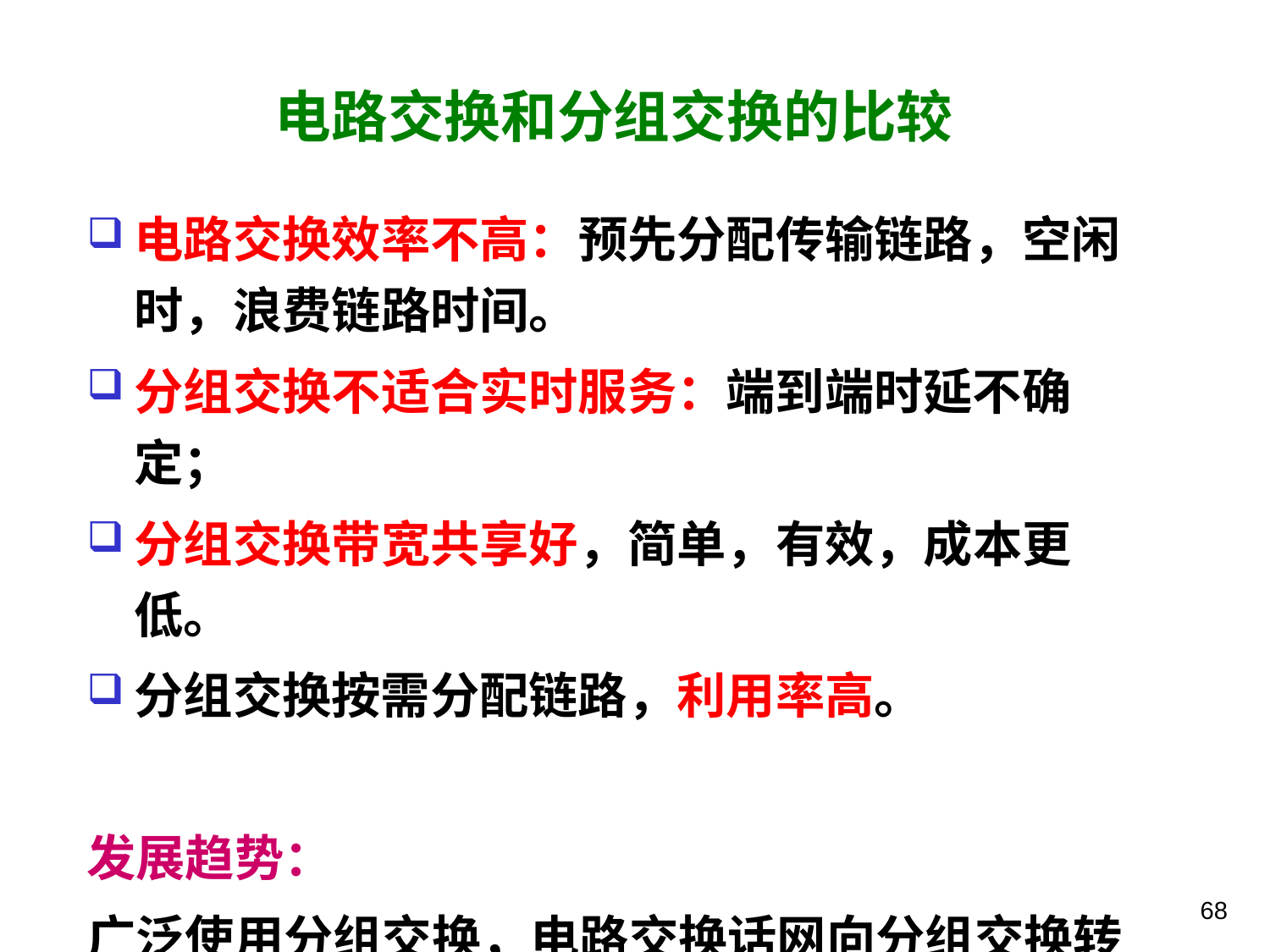

# 电路交换和分组交换的比较
电路交换效率不高：预先分配传输链路，空闲时，浪费链路时间。
分组交换不适合实时服务：端到端时延不确定；
分组交换带宽共享好，简单，有效，成本更低。
分组交换按需分配链路，利用率高。

发展趋势：
广泛使用分组交换，电路交换话网向分组交换转变。
68